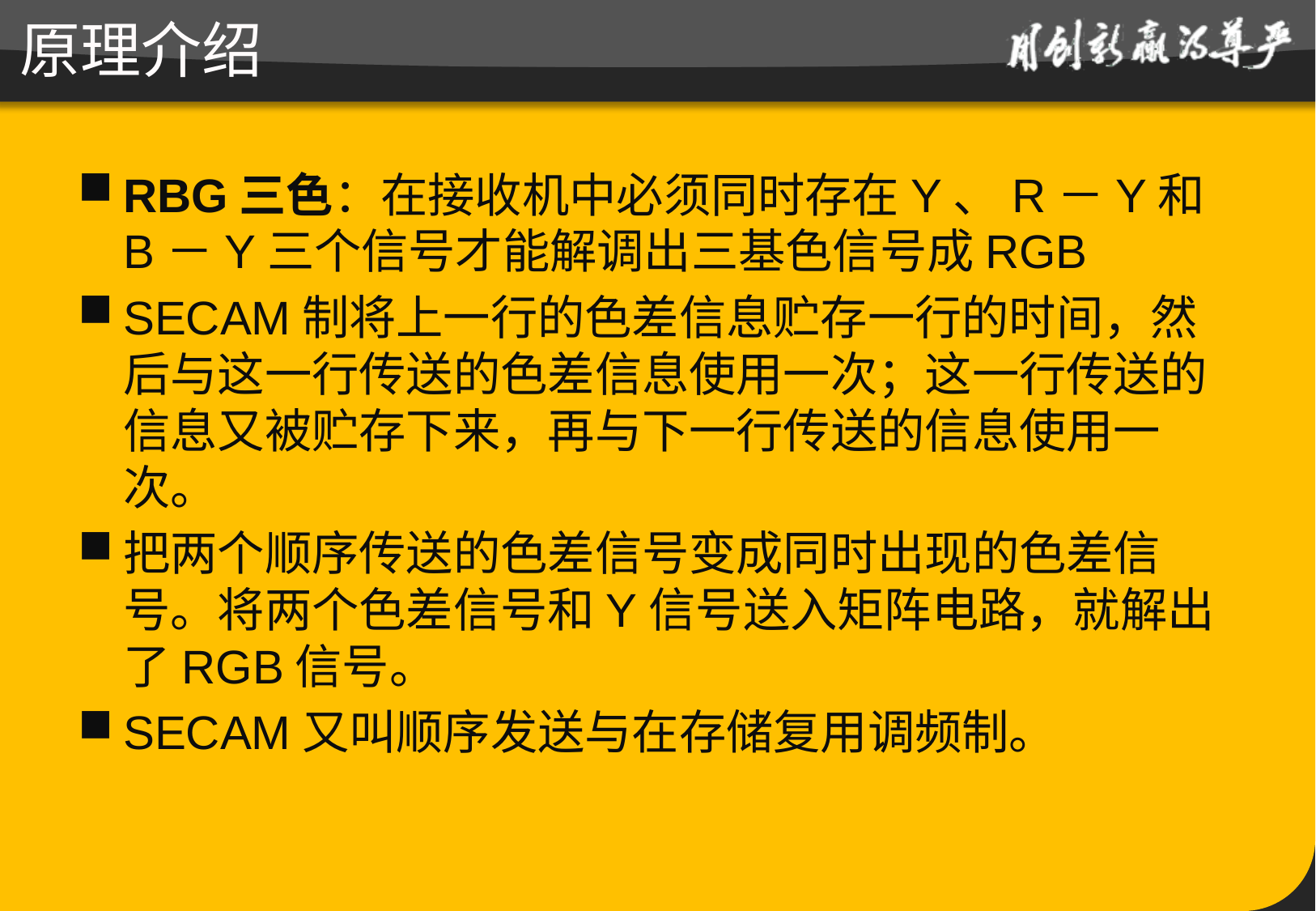

# 原理介绍
RBG三色：在接收机中必须同时存在Y、R－Y和B－Y三个信号才能解调出三基色信号成RGB
SECAM制将上一行的色差信息贮存一行的时间，然后与这一行传送的色差信息使用一次；这一行传送的信息又被贮存下来，再与下一行传送的信息使用一次。
把两个顺序传送的色差信号变成同时出现的色差信号。将两个色差信号和Y信号送入矩阵电路，就解出了RGB信号。
SECAM又叫顺序发送与在存储复用调频制。